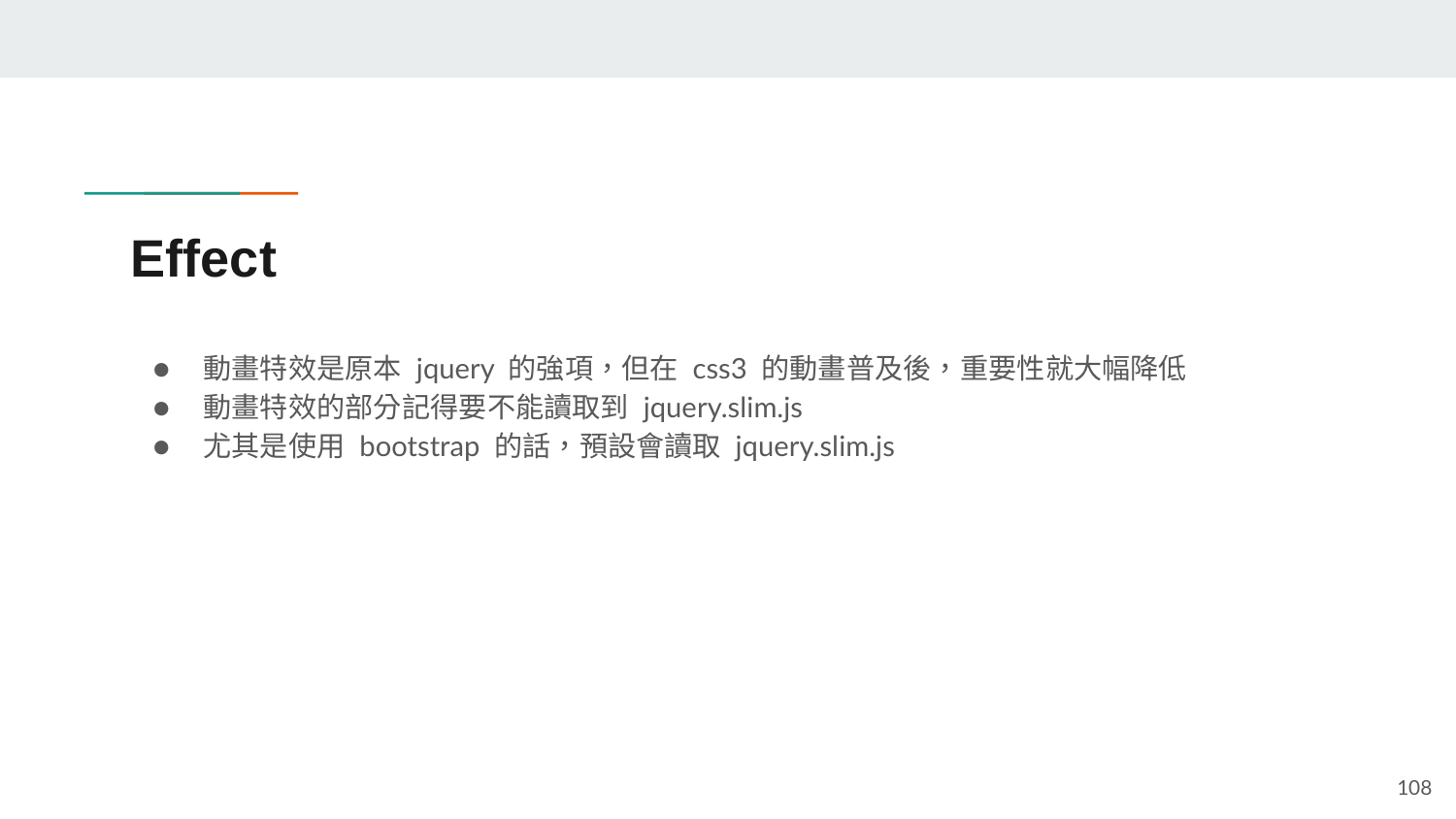

# Effect
動畫特效是原本 jquery 的強項，但在 css3 的動畫普及後，重要性就大幅降低
動畫特效的部分記得要不能讀取到 jquery.slim.js
尤其是使用 bootstrap 的話，預設會讀取 jquery.slim.js
108